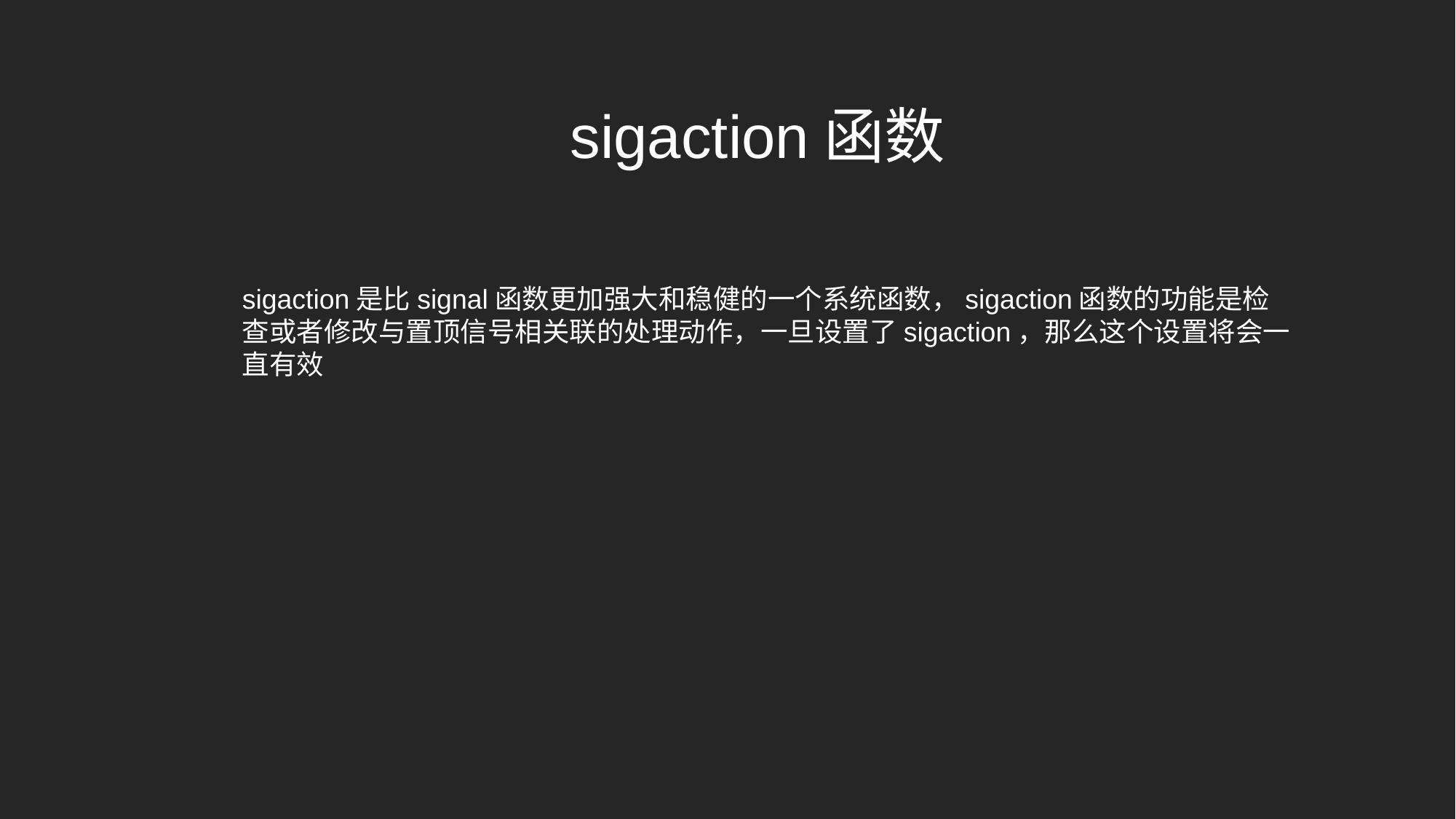

sigaction函数

sigaction是比signal函数更加强大和稳健的一个系统函数，sigaction函数的功能是检查或者修改与置顶信号相关联的处理动作，一旦设置了sigaction，那么这个设置将会一直有效